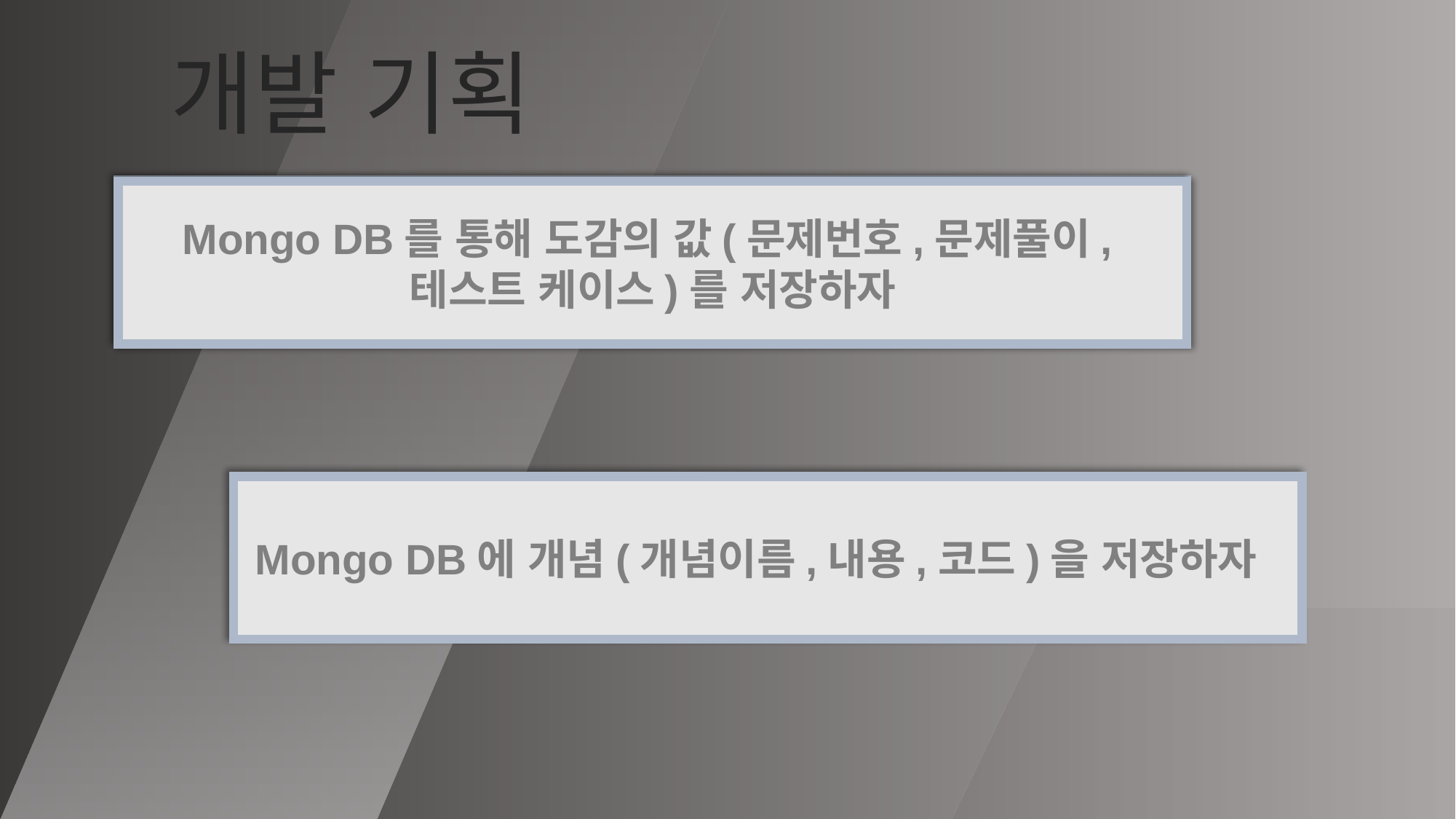

# 개발 기획

Mongo DB를 통해 도감의 값(문제번호,문제풀이,테스트 케이스)를 저장하자
Mongo DB에 개념(개념이름,내용,코드)을 저장하자